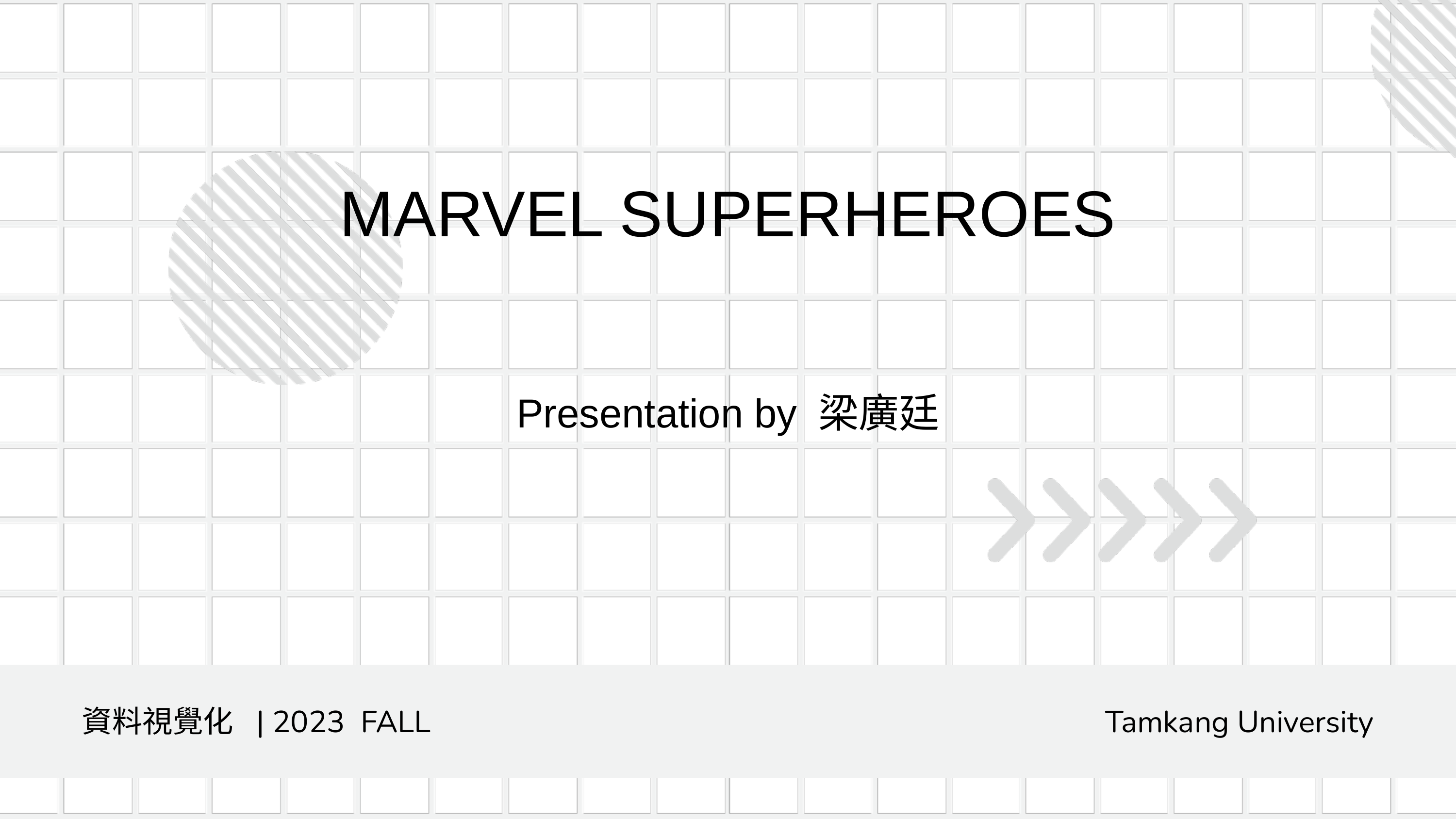

MARVEL SUPERHEROES
Presentation by 梁廣廷

資料視覺化  | 2023  FALL
Tamkang University